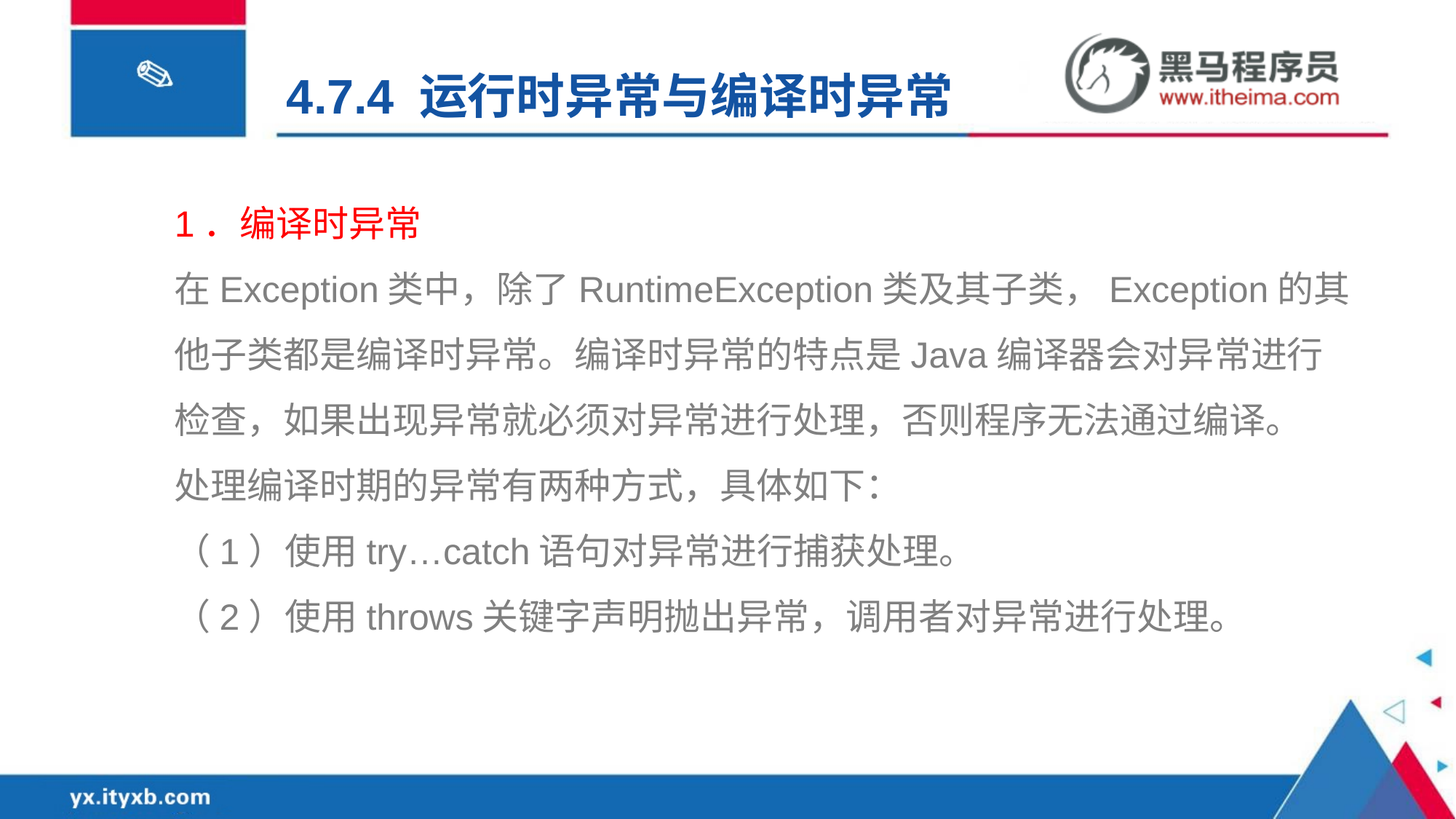

4.7.4 运行时异常与编译时异常
1．编译时异常
在Exception类中，除了RuntimeException类及其子类，Exception的其他子类都是编译时异常。编译时异常的特点是Java编译器会对异常进行检查，如果出现异常就必须对异常进行处理，否则程序无法通过编译。
处理编译时期的异常有两种方式，具体如下：
（1）使用try…catch语句对异常进行捕获处理。
（2）使用throws关键字声明抛出异常，调用者对异常进行处理。